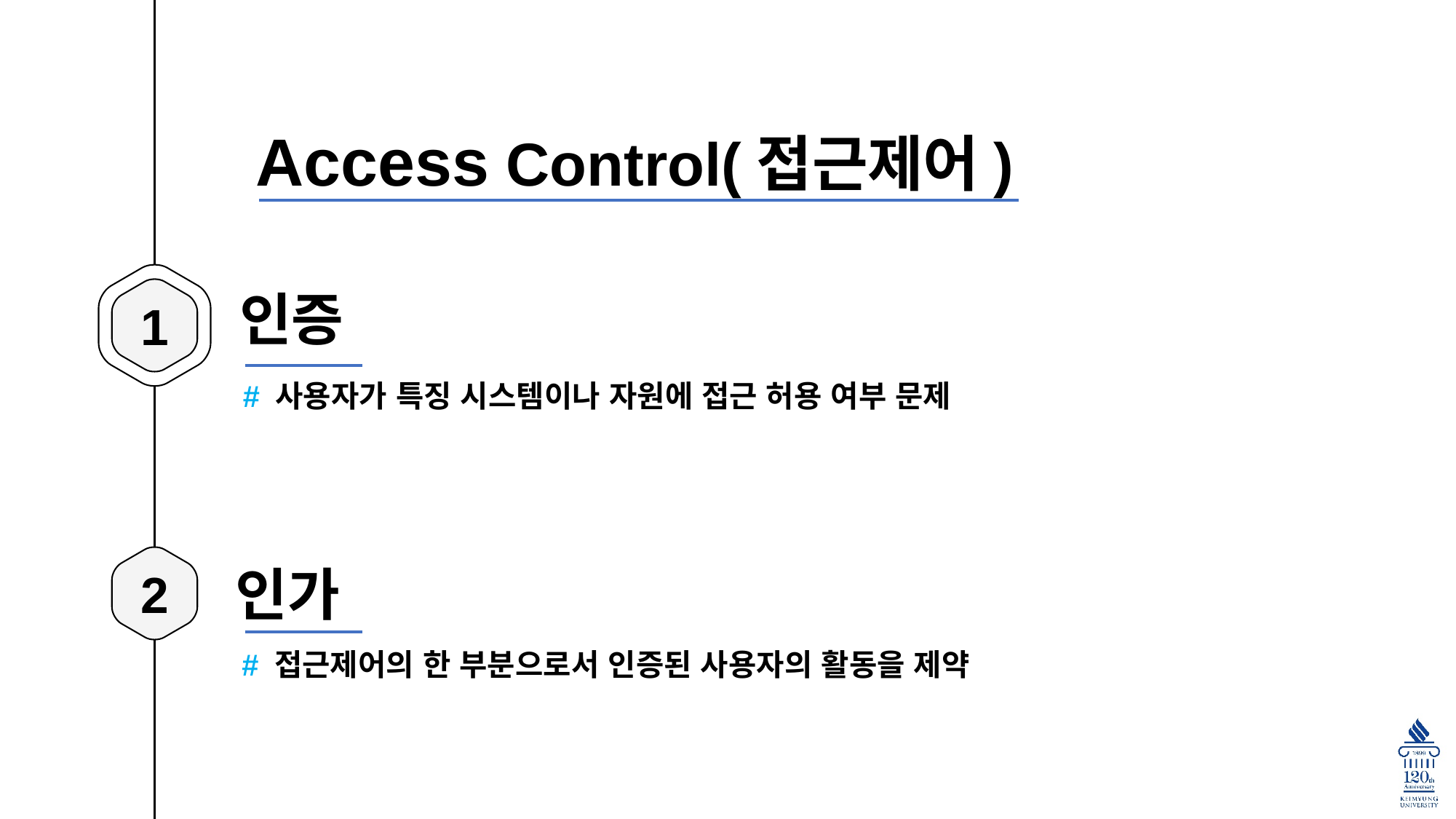

Access Control(접근제어)

1
인증
# 사용자가 특징 시스템이나 자원에 접근 허용 여부 문제
2
인가
# 접근제어의 한 부분으로서 인증된 사용자의 활동을 제약